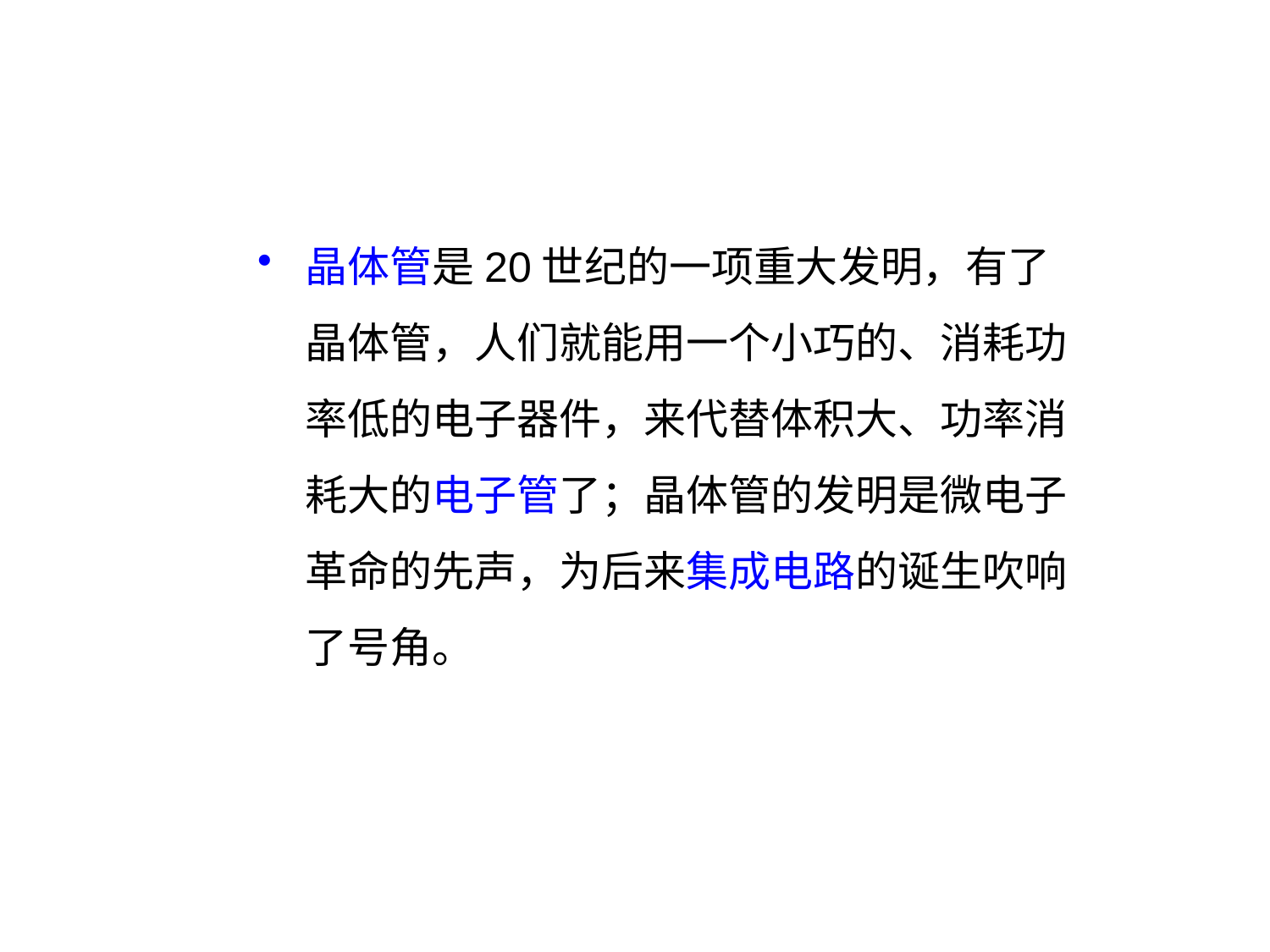

晶体管是20世纪的一项重大发明，有了晶体管，人们就能用一个小巧的、消耗功率低的电子器件，来代替体积大、功率消耗大的电子管了；晶体管的发明是微电子革命的先声，为后来集成电路的诞生吹响了号角。